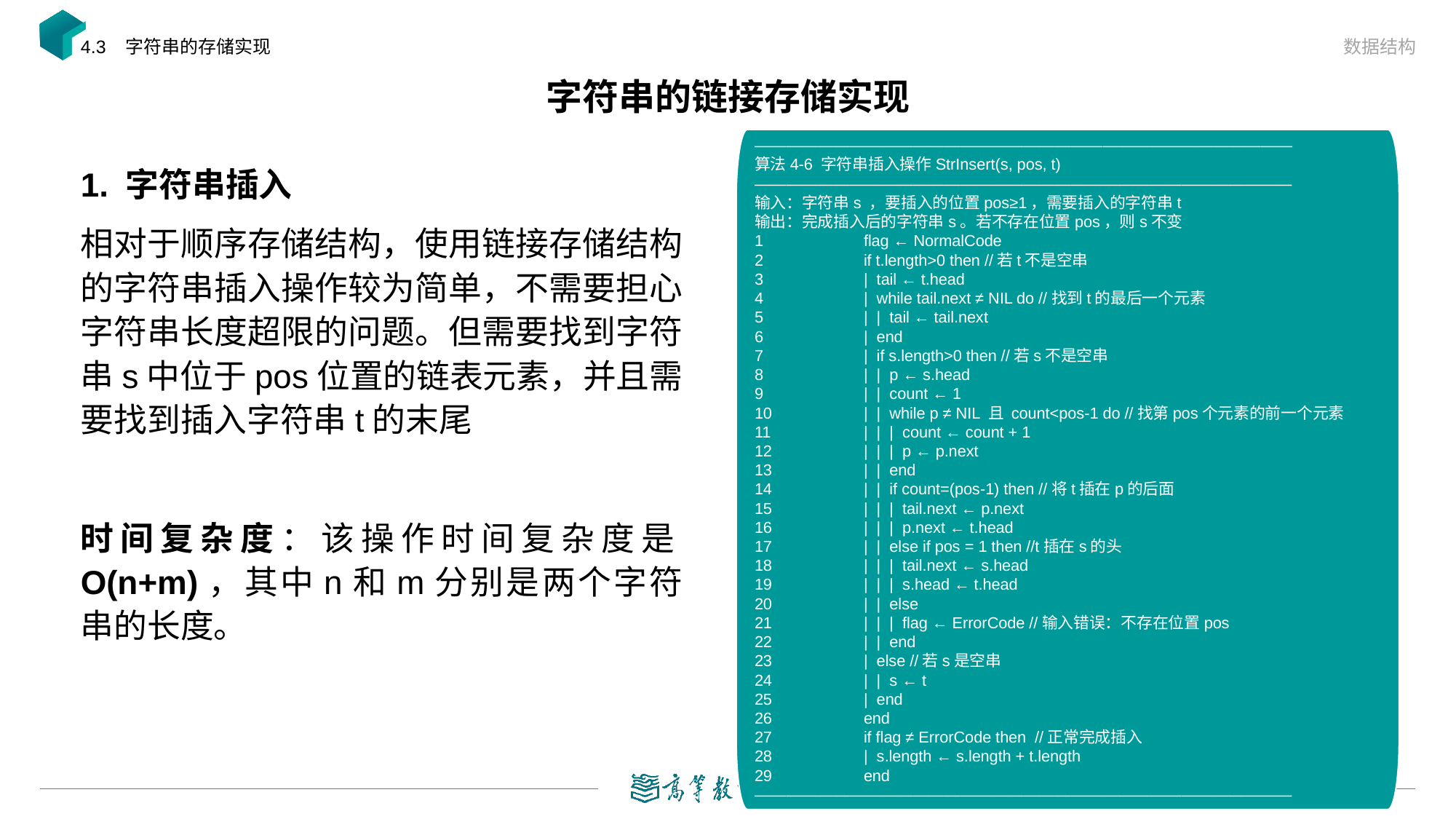

数据结构
4.3   字符串的存储实现
# 字符串的链接存储实现
——————————————————————————————————
算法4-6 字符串插入操作StrInsert(s, pos, t)
——————————————————————————————————
输入：字符串s ，要插入的位置pos≥1，需要插入的字符串t
输出：完成插入后的字符串s。若不存在位置pos，则s不变
1	flag ← NormalCode
2	if t.length>0 then //若t不是空串
3	|  tail ← t.head
4	|  while tail.next ≠ NIL do //找到t的最后一个元素
5	|  |  tail ← tail.next
6	|  end
7	|  if s.length>0 then //若s不是空串
8	|  |  p ← s.head
9	|  |  count ← 1
10	|  |  while p ≠ NIL 且 count<pos-1 do //找第pos个元素的前一个元素
11	|  |  |  count ← count + 1
12	|  |  |  p ← p.next
13	|  |  end
14	|  |  if count=(pos-1) then //将t插在p的后面
15	|  |  |  tail.next ← p.next
16	|  |  |  p.next ← t.head
17	|  |  else if pos = 1 then //t插在s的头
18	|  |  |  tail.next ← s.head
19	|  |  |  s.head ← t.head
20	|  |  else
21	|  |  |  flag ← ErrorCode //输入错误：不存在位置pos
22	|  |  end
23	|  else //若s是空串
24	|  |  s ← t
25	|  end
26	end
27	if flag ≠ ErrorCode then  //正常完成插入
28	|  s.length ← s.length + t.length
29	end
——————————————————————————————————
1. 字符串插入
相对于顺序存储结构，使用链接存储结构的字符串插入操作较为简单，不需要担心字符串长度超限的问题。但需要找到字符串s中位于pos位置的链表元素，并且需要找到插入字符串t的末尾

时间复杂度：该操作时间复杂度是O(n+m)，其中n和m分别是两个字符串的长度。